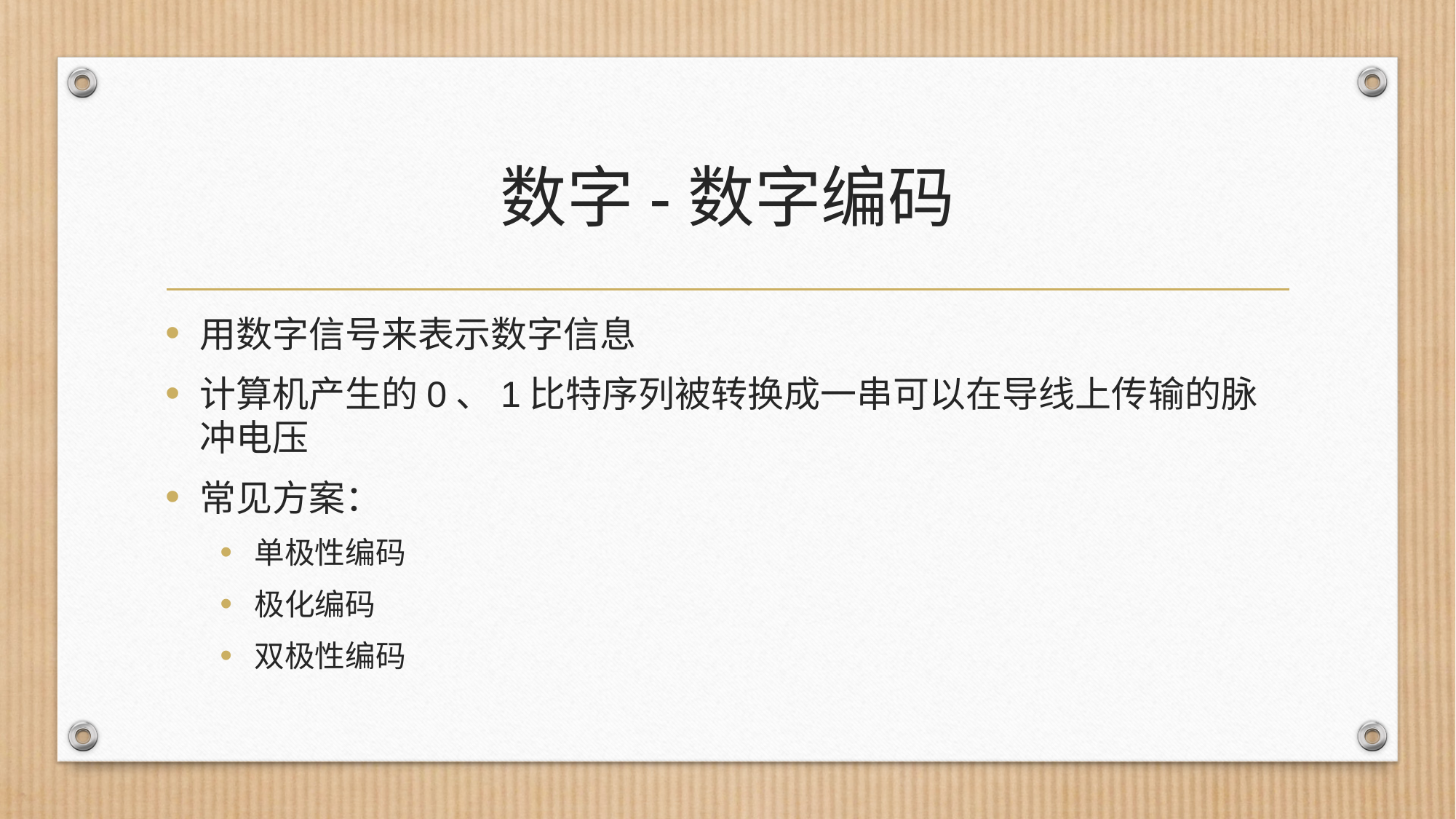

# 数字-数字编码
用数字信号来表示数字信息
计算机产生的0、1比特序列被转换成一串可以在导线上传输的脉冲电压
常见方案：
单极性编码
极化编码
双极性编码